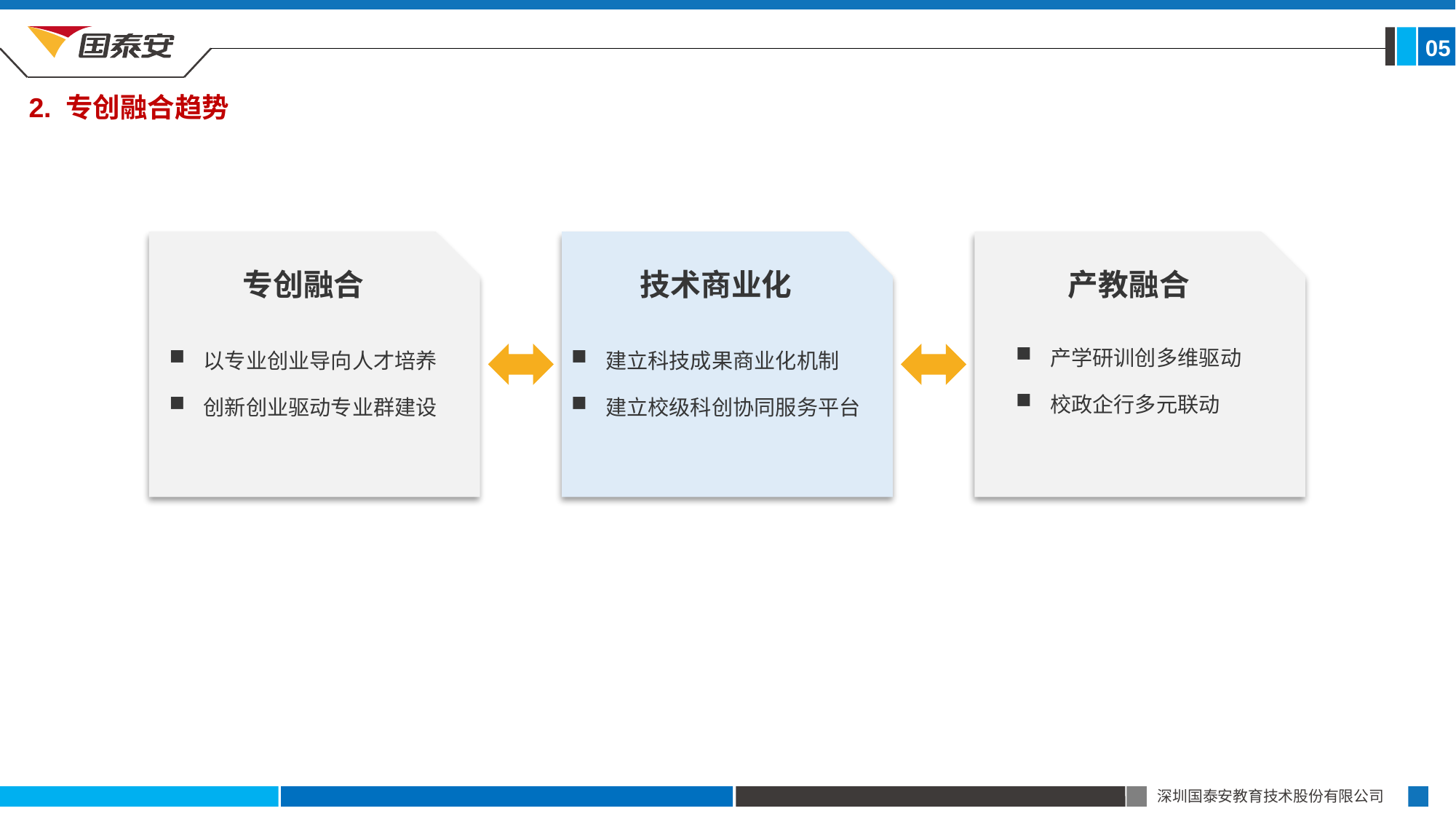

05
2. 专创融合趋势
专创融合

以专业创业导向人才培养
创新创业驱动专业群建设
技术商业化

建立科技成果商业化机制
建立校级科创协同服务平台
产教融合

产学研训创多维驱动
校政企行多元联动